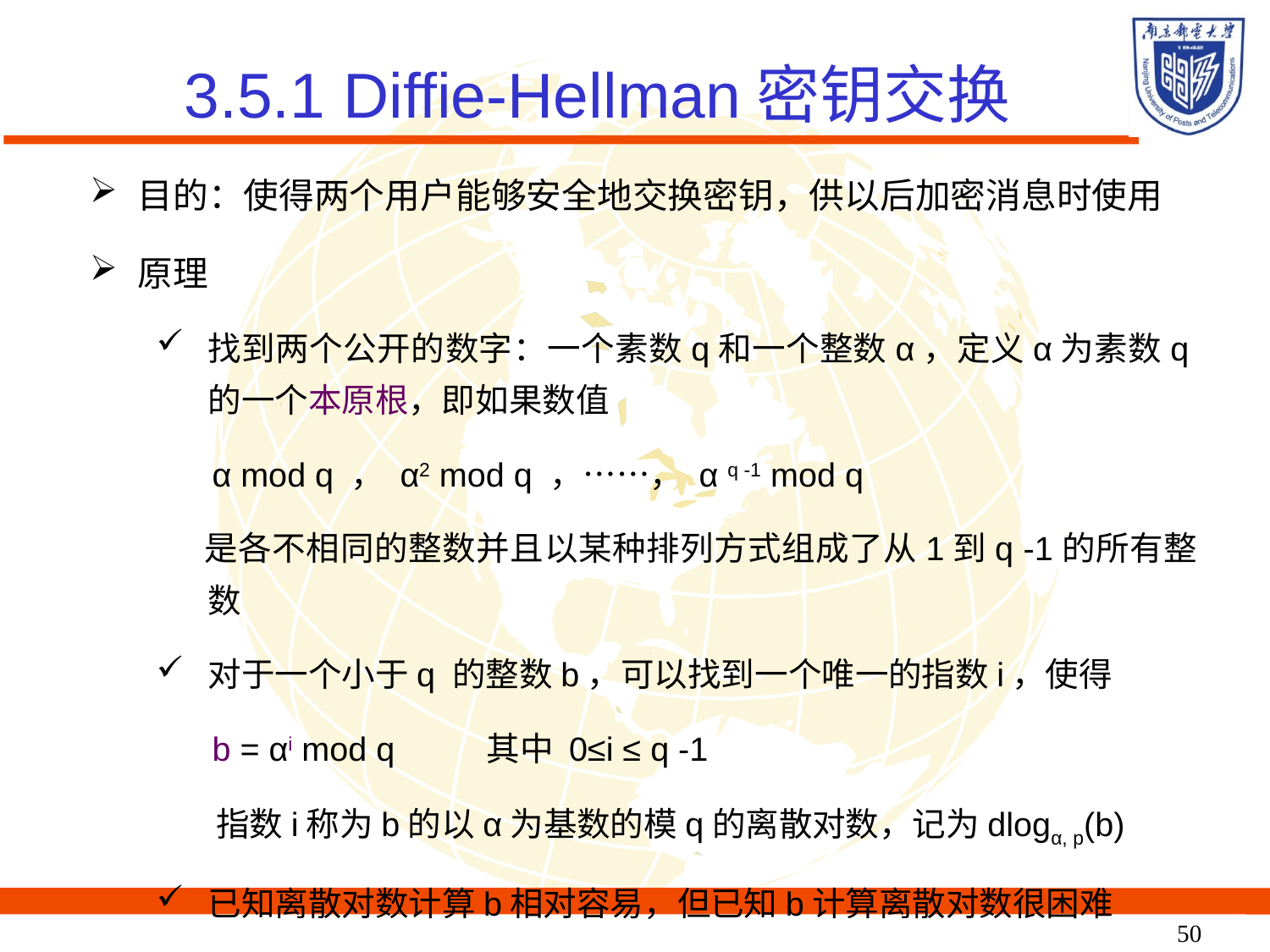

3.5.1 Diffie-Hellman密钥交换
目的：使得两个用户能够安全地交换密钥，供以后加密消息时使用
原理
找到两个公开的数字：一个素数q和一个整数α，定义α为素数q的一个本原根，即如果数值
      α mod q ， α2 mod q ，……， α q -1 mod q
     是各不相同的整数并且以某种排列方式组成了从1到q -1的所有整数
对于一个小于q 的整数b，可以找到一个唯一的指数i，使得
      b = αi mod q         其中 0≤i ≤ q -1
       指数i称为b的以α为基数的模q的离散对数，记为dlogα, p(b)
已知离散对数计算b相对容易，但已知b计算离散对数很困难
50